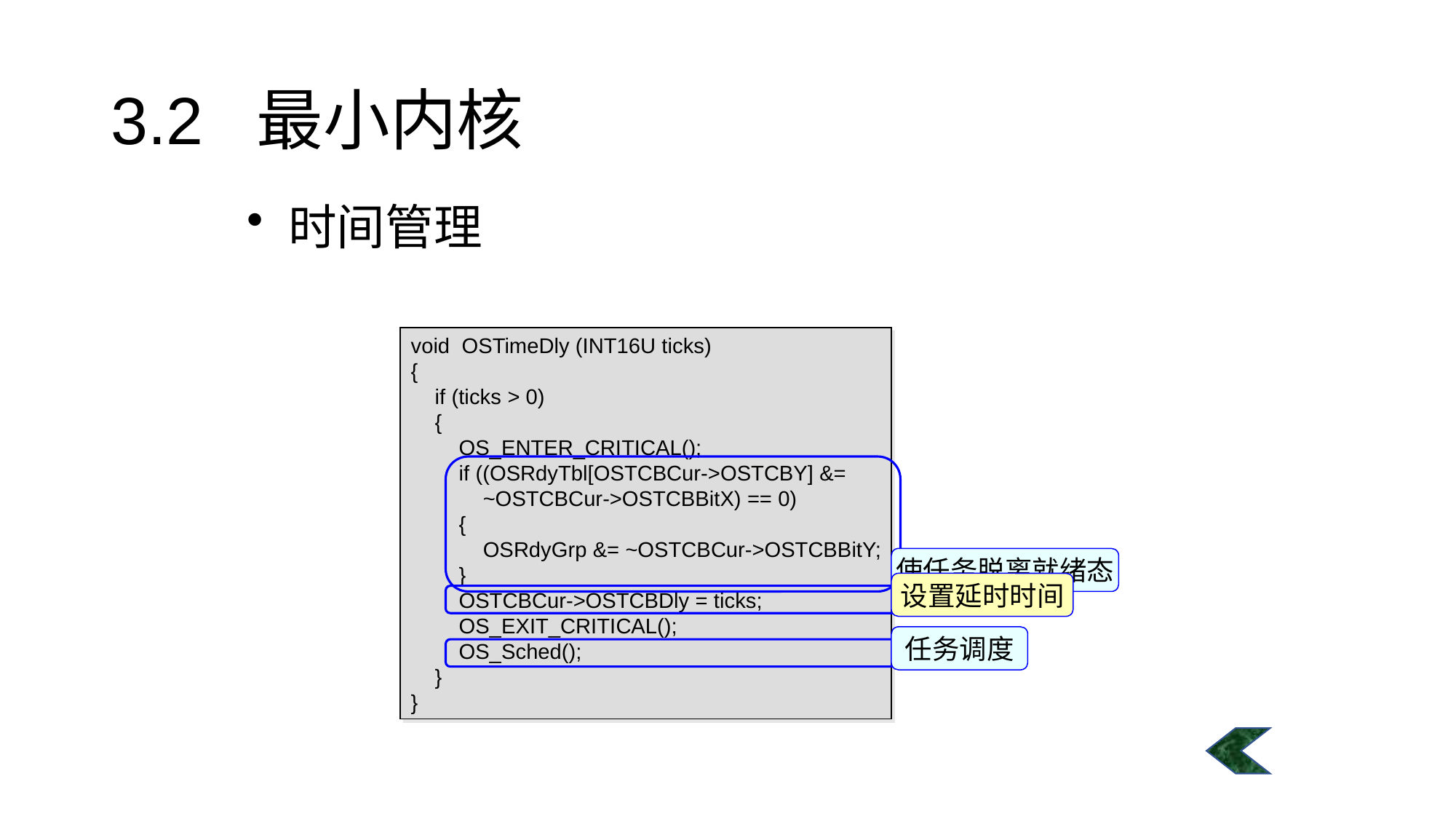

# 3.2  最小内核
时间管理
void  OSTimeDly (INT16U ticks)
{
    if (ticks > 0)
    {
        OS_ENTER_CRITICAL();
        if ((OSRdyTbl[OSTCBCur->OSTCBY] &=
            ~OSTCBCur->OSTCBBitX) == 0)
        {
            OSRdyGrp &= ~OSTCBCur->OSTCBBitY;
        }
        OSTCBCur->OSTCBDly = ticks;
        OS_EXIT_CRITICAL();
        OS_Sched();
    }
}

使任务脱离就绪态
设置延时时间

任务调度